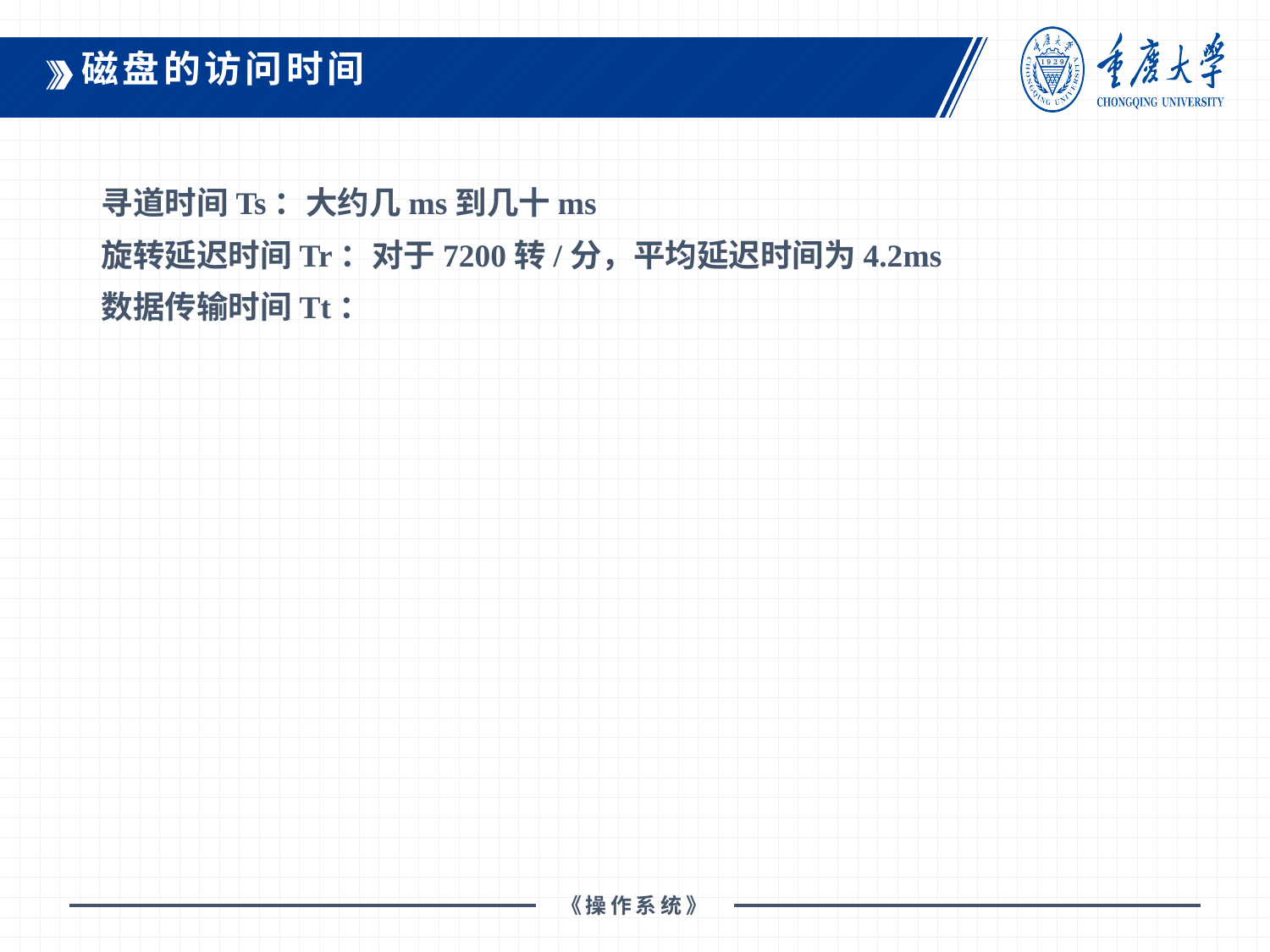

磁盘的访问时间
寻道时间Ts：大约几ms到几十ms
旋转延迟时间Tr：对于7200转/分，平均延迟时间为4.2ms
数据传输时间Tt：